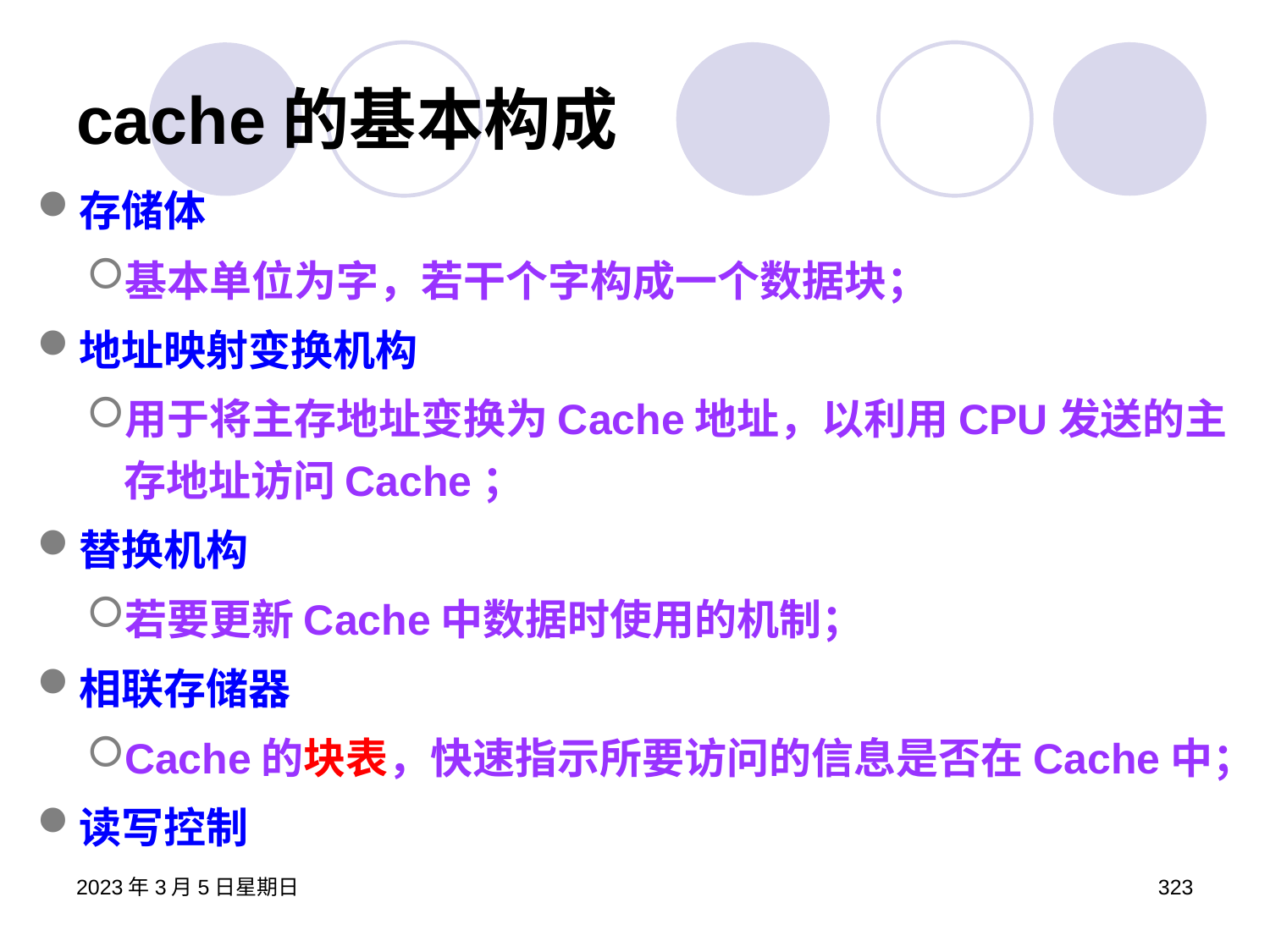

# cache的基本构成
存储体
基本单位为字，若干个字构成一个数据块；
地址映射变换机构
用于将主存地址变换为Cache地址，以利用CPU发送的主存地址访问Cache；
替换机构
若要更新Cache中数据时使用的机制；
相联存储器
Cache的块表，快速指示所要访问的信息是否在Cache中；
读写控制
2023年3月5日星期日
323